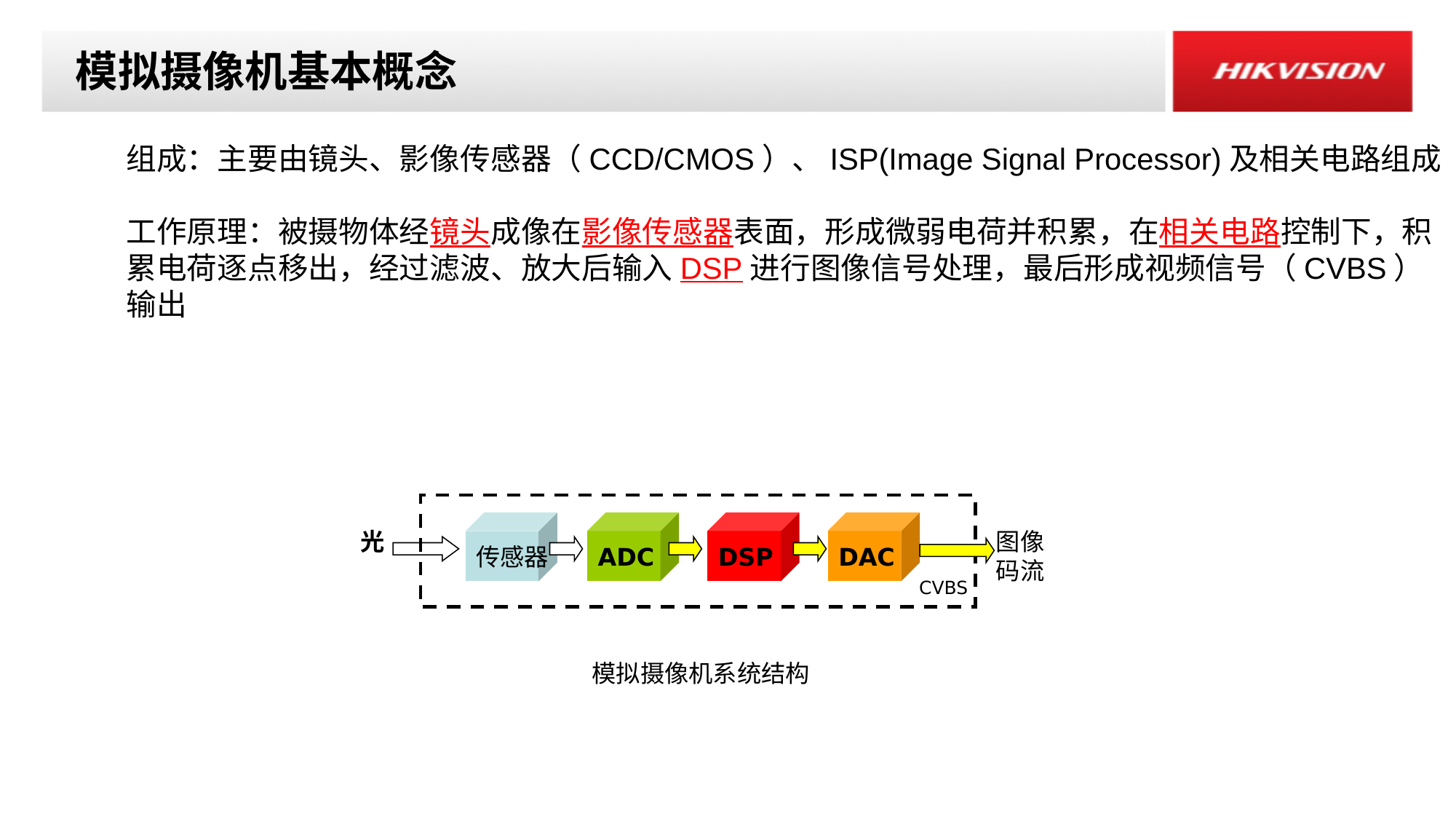

模拟摄像机基本概念
组成：主要由镜头、影像传感器（CCD/CMOS）、ISP(Image Signal Processor)及相关电路组成

工作原理：被摄物体经镜头成像在影像传感器表面，形成微弱电荷并积累，在相关电路控制下，积累电荷逐点移出，经过滤波、放大后输入DSP进行图像信号处理，最后形成视频信号（CVBS）输出

传感器
ADC
DSP
DAC
光
图像码流

CVBS
模拟摄像机系统结构